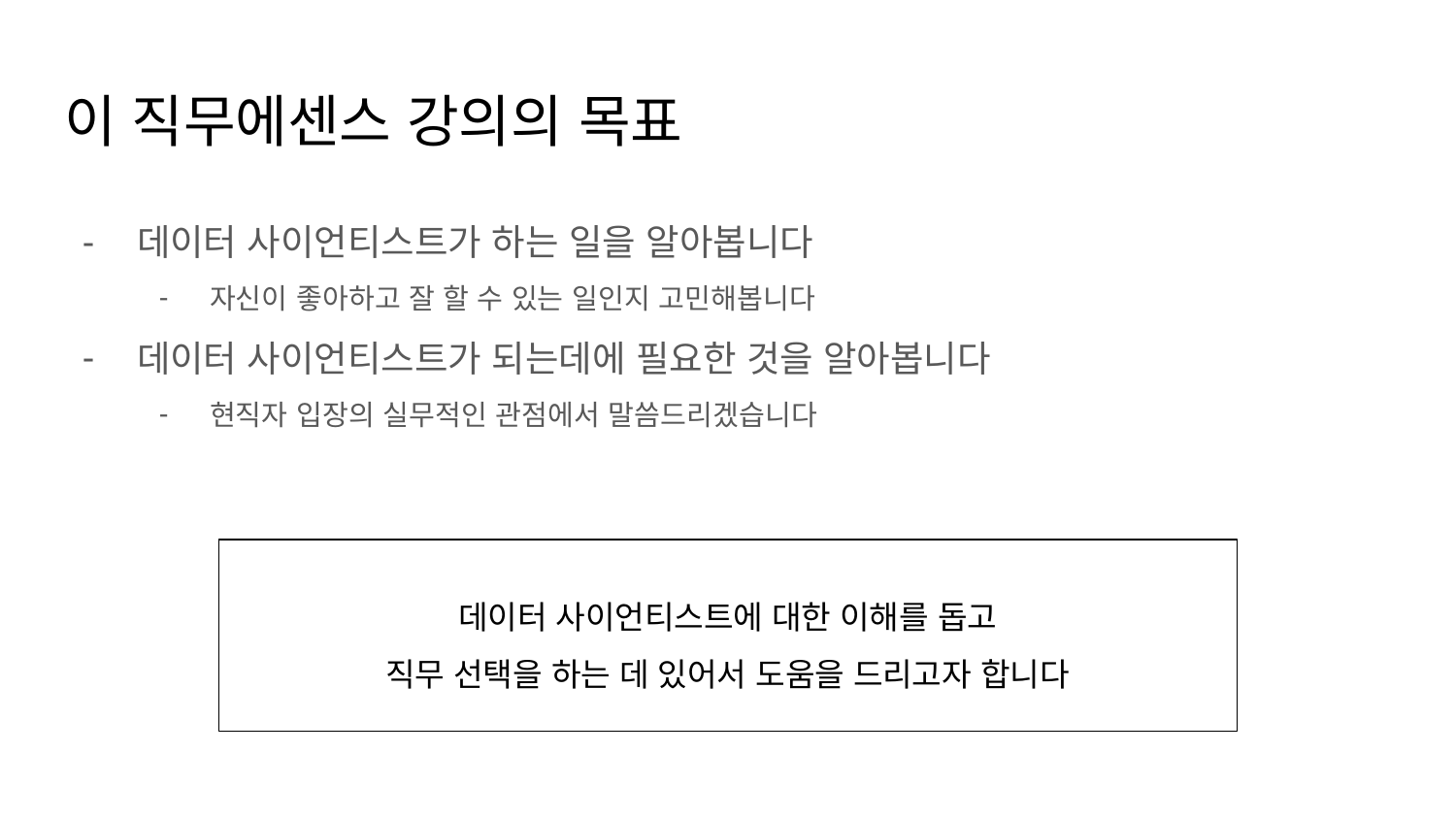

# 이 직무에센스 강의의 목표
데이터 사이언티스트가 하는 일을 알아봅니다
자신이 좋아하고 잘 할 수 있는 일인지 고민해봅니다
데이터 사이언티스트가 되는데에 필요한 것을 알아봅니다
현직자 입장의 실무적인 관점에서 말씀드리겠습니다

데이터 사이언티스트에 대한 이해를 돕고
직무 선택을 하는 데 있어서 도움을 드리고자 합니다